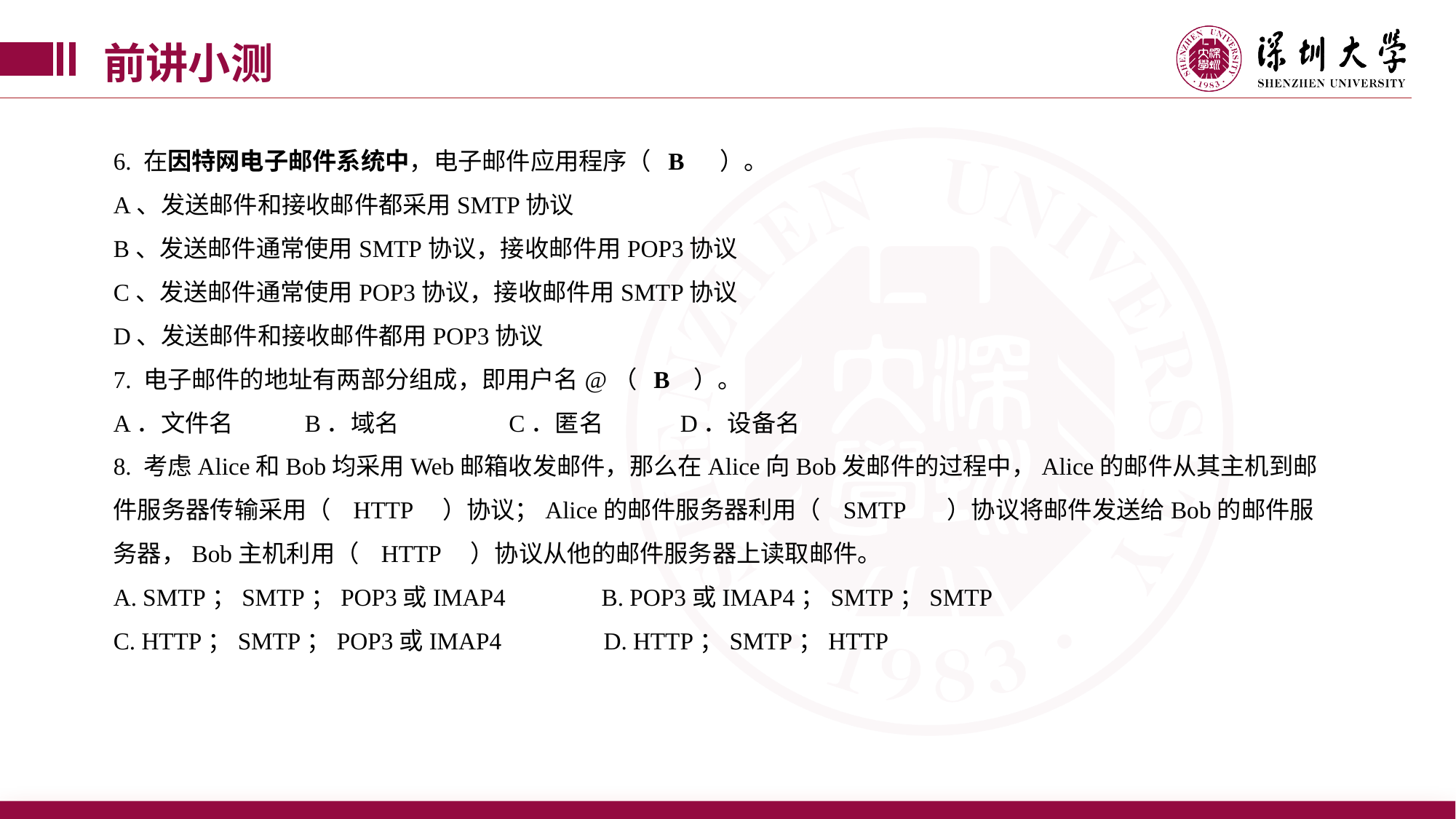

前讲小测

6. 在因特网电子邮件系统中，电子邮件应用程序（  B     ）。
A、发送邮件和接收邮件都采用SMTP协议
B、发送邮件通常使用SMTP协议，接收邮件用POP3协议
C、发送邮件通常使用POP3协议，接收邮件用SMTP协议
D、发送邮件和接收邮件都用POP3协议
7. 电子邮件的地址有两部分组成，即用户名@（  B   ）。
A．文件名            B．域名                   C．匿名             D．设备名
8. 考虑Alice和Bob均采用Web邮箱收发邮件，那么在Alice向Bob发邮件的过程中，Alice的邮件从其主机到邮件服务器传输采用（   HTTP    ）协议；Alice的邮件服务器利用（   SMTP      ）协议将邮件发送给Bob的邮件服务器，Bob主机利用（   HTTP    ）协议从他的邮件服务器上读取邮件。
A. SMTP；SMTP；POP3或IMAP4                B. POP3或IMAP4；SMTP；SMTP
C. HTTP；SMTP；POP3或IMAP4                 D. HTTP；SMTP；HTTP